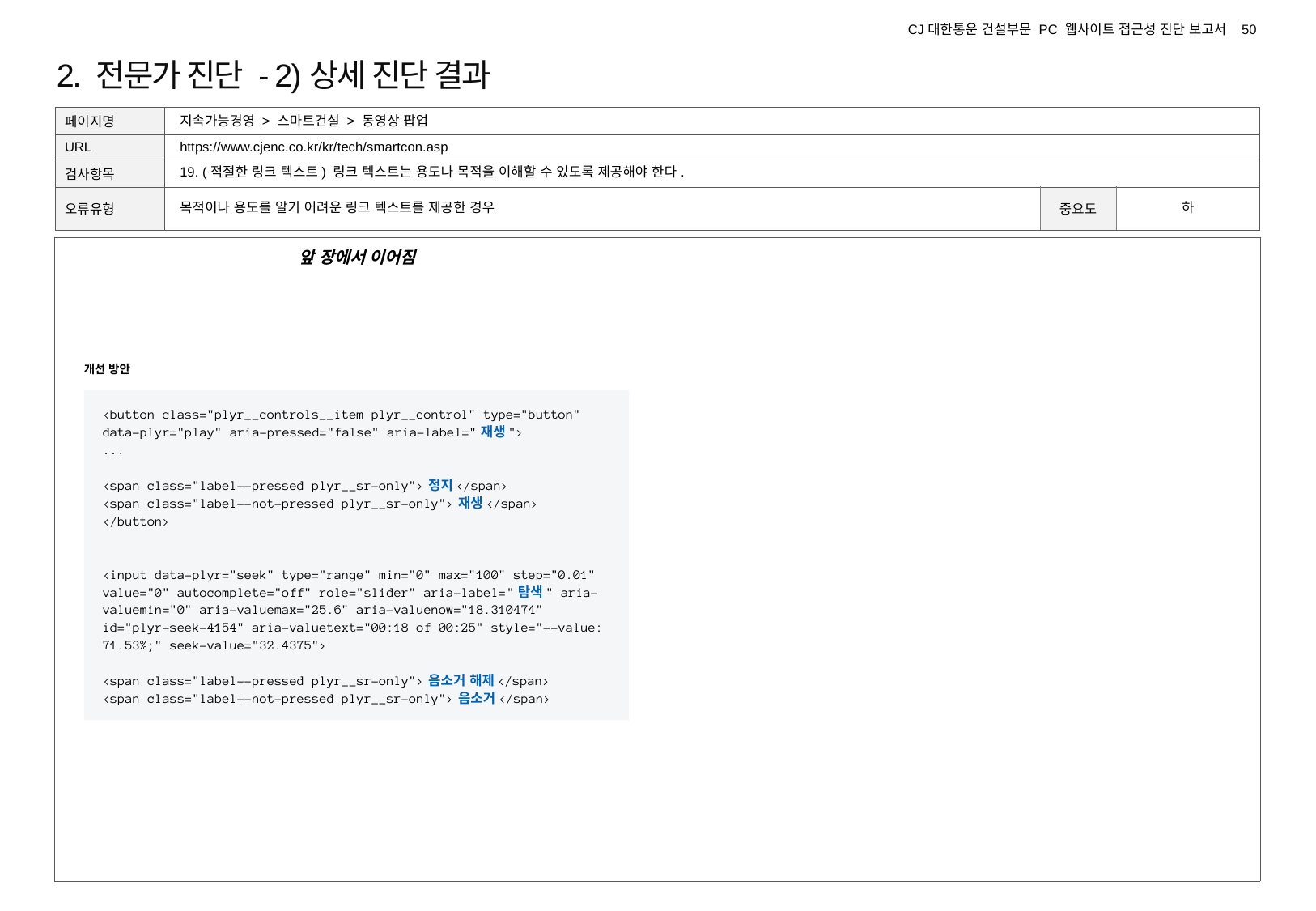

# 2. 전문가 진단 - 2)상세 진단 결과
지속가능경영 > 스마트건설 > 동영상 팝업
https://www.cjenc.co.kr/kr/tech/smartcon.asp
19. (적절한 링크 텍스트) 링크 텍스트는 용도나 목적을 이해할 수 있도록 제공해야 한다.
목적이나 용도를 알기 어려운 링크 텍스트를 제공한 경우
하
앞 장에서 이어짐
개선 방안
<button class="plyr__controls__item plyr__control" type="button" data-plyr="play" aria-pressed="false" aria-label="재생">
...

<span class="label--pressed plyr__sr-only">정지</span>
<span class="label--not-pressed plyr__sr-only">재생</span>
</button>

<input data-plyr="seek" type="range" min="0" max="100" step="0.01" value="0" autocomplete="off" role="slider" aria-label="탐색" aria-valuemin="0" aria-valuemax="25.6" aria-valuenow="18.310474" id="plyr-seek-4154" aria-valuetext="00:18 of 00:25" style="--value: 71.53%;" seek-value="32.4375">

<span class="label--pressed plyr__sr-only">음소거 해제</span>
<span class="label--not-pressed plyr__sr-only">음소거</span>